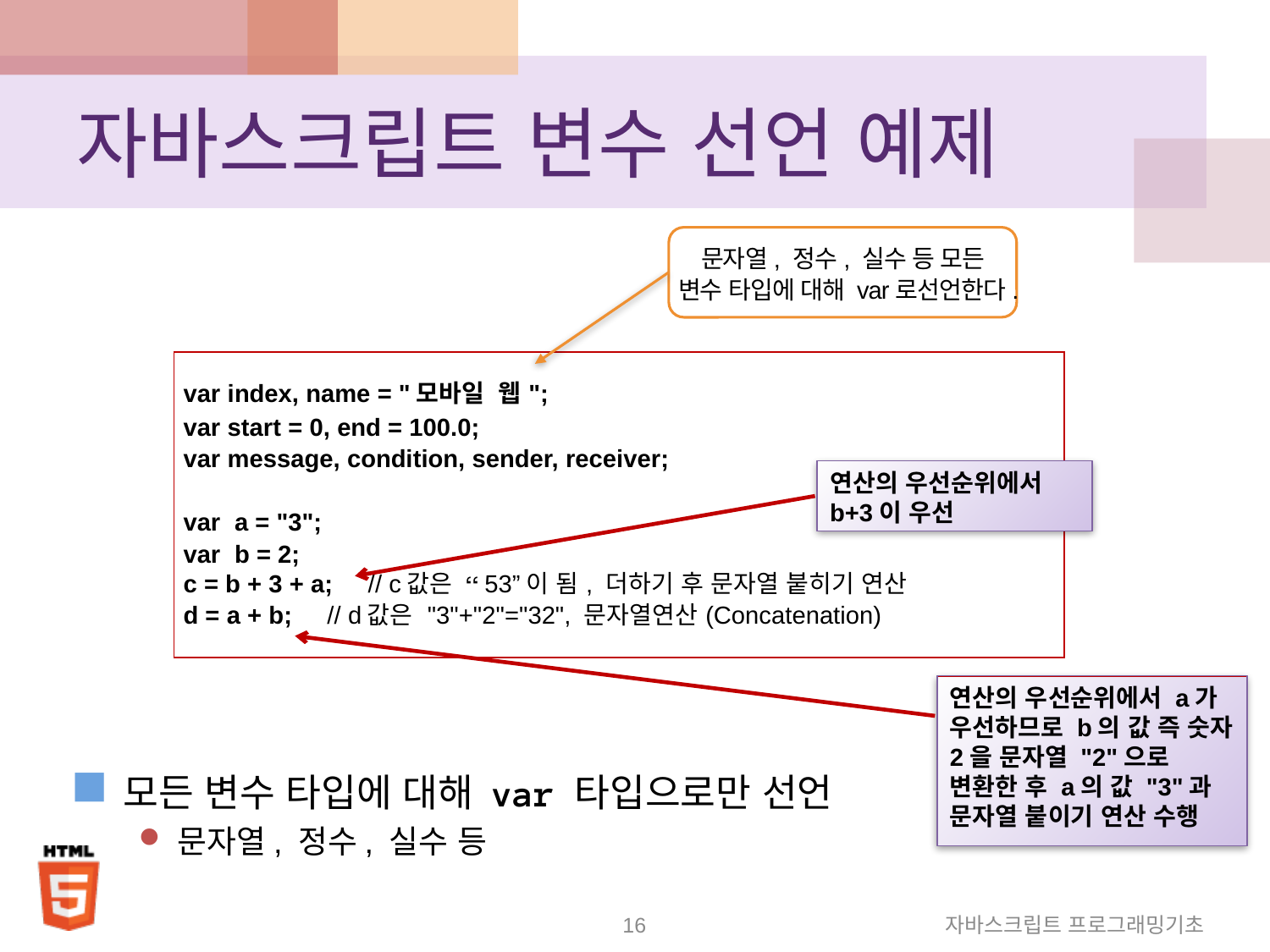

# 자바스크립트 변수 선언 예제
문자열, 정수, 실수 등 모든 변수 타입에 대해 var로선언한다.
| var index, name = "모바일 웹"; var start = 0, end = 100.0; var message, condition, sender, receiver;   var  a = "3"; var  b = 2; c = b + 3 + a;     // c값은 “53”이 됨, 더하기 후 문자열 붙히기 연산 d = a + b;  // d값은 "3"+"2"="32", 문자열연산(Concatenation) |
| --- |
연산의 우선순위에서 b+3이 우선
연산의 우선순위에서 a가 우선하므로 b의 값 즉 숫자 2을 문자열 "2"으로 변환한 후 a의 값 "3"과 문자열 붙이기 연산 수행
모든 변수 타입에 대해 var 타입으로만 선언
문자열, 정수, 실수 등
16
자바스크립트 프로그래밍기초